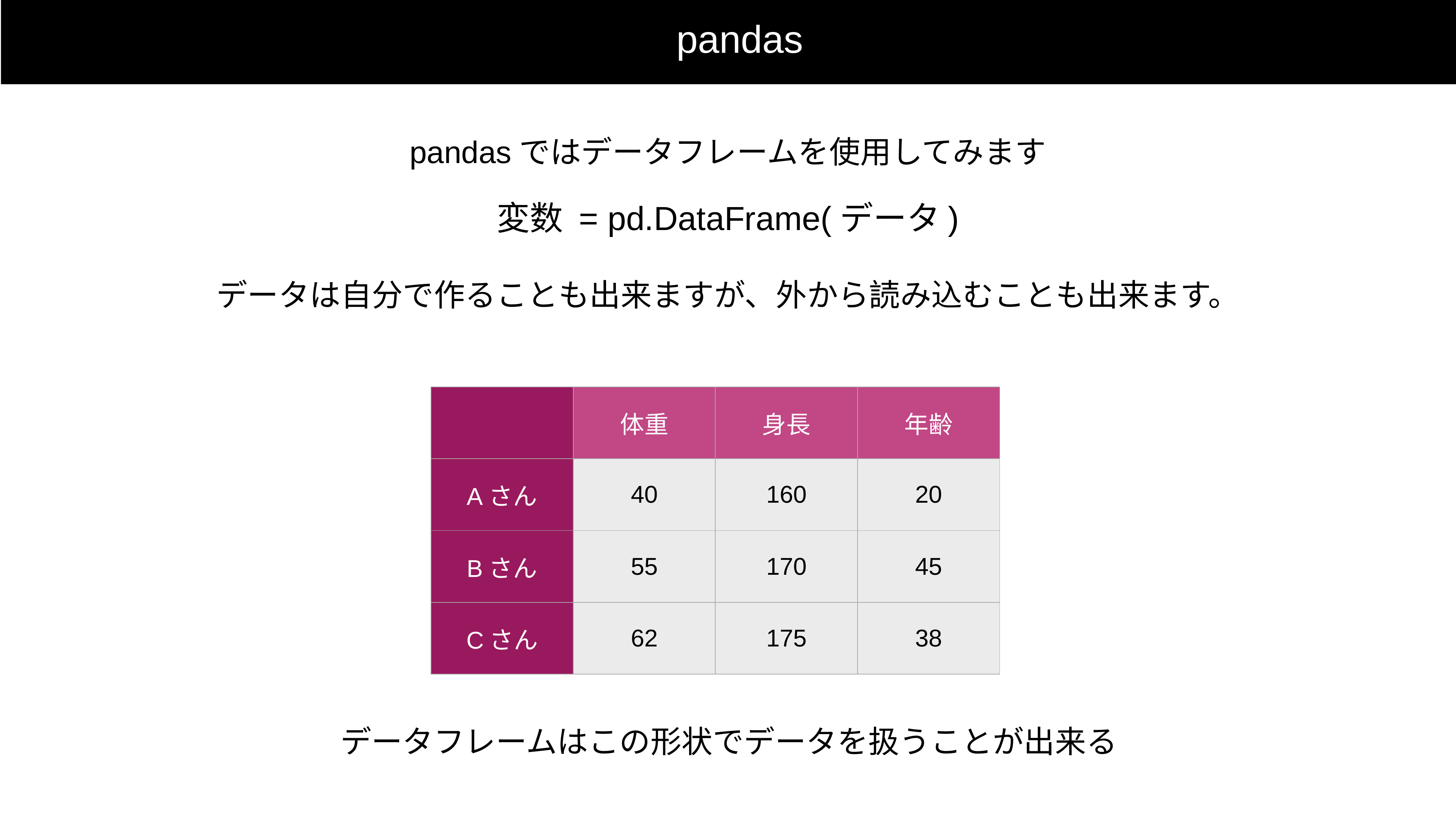

pandas
pandasではデータフレームを使用してみます
変数 = pd.DataFrame(データ)
データは自分で作ることも出来ますが、外から読み込むことも出来ます。
|  | 体重 | 身長 | 年齢 |
| --- | --- | --- | --- |
| Aさん | 40 | 160 | 20 |
| Bさん | 55 | 170 | 45 |
| Cさん | 62 | 175 | 38 |
データフレームはこの形状でデータを扱うことが出来る